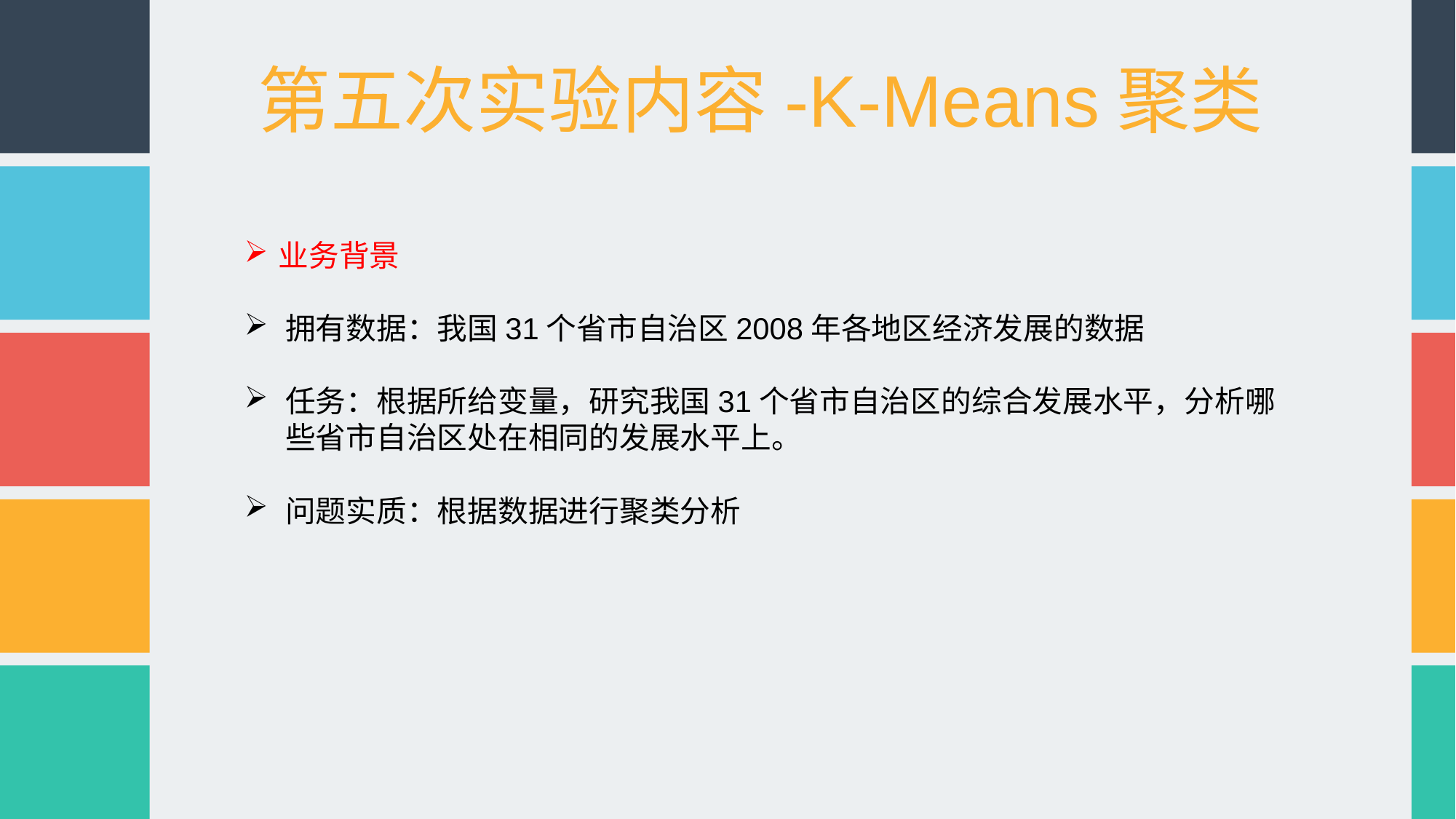

第五次实验内容-K-Means聚类

业务背景

拥有数据：我国31个省市自治区2008年各地区经济发展的数据

任务：根据所给变量，研究我国31个省市自治区的综合发展水平，分析哪些省市自治区处在相同的发展水平上。

问题实质：根据数据进行聚类分析